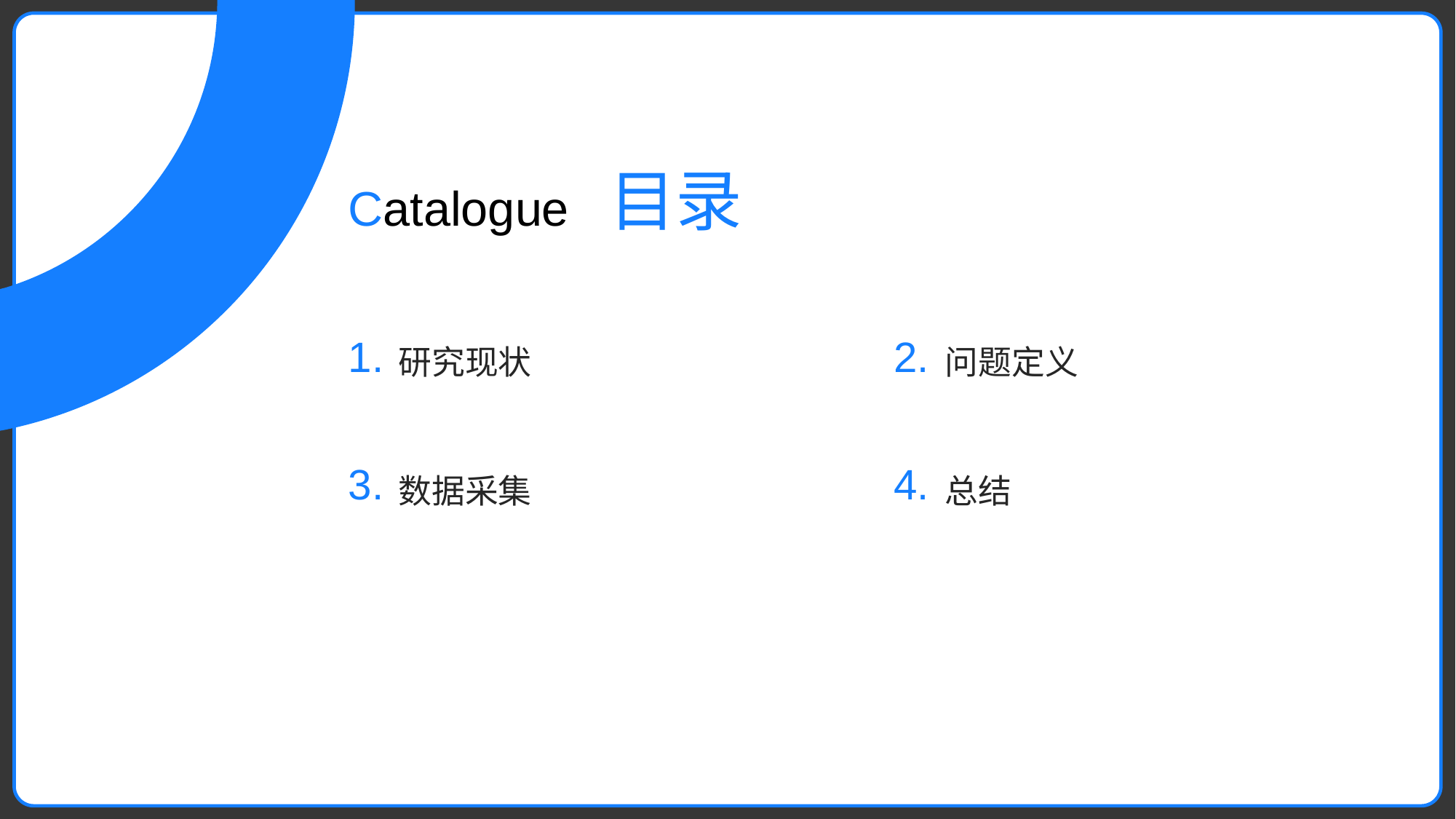

目录
Catalogue
1.
2.
研究现状
问题定义
3.
4.
数据采集
总结